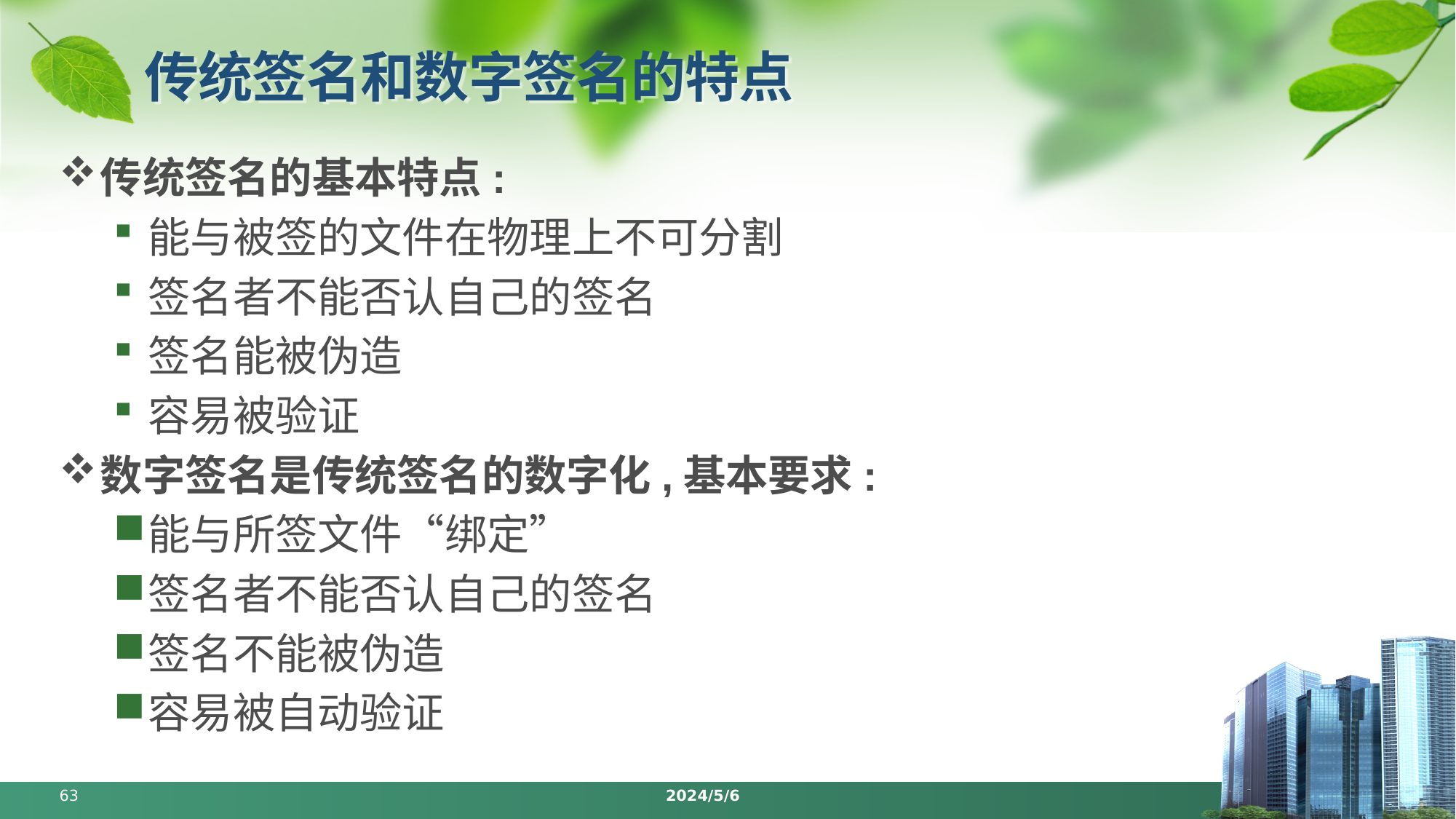

# 传统签名和数字签名的特点
传统签名的基本特点:
能与被签的文件在物理上不可分割
签名者不能否认自己的签名
签名能被伪造
容易被验证
数字签名是传统签名的数字化,基本要求:
能与所签文件“绑定”
签名者不能否认自己的签名
签名不能被伪造
容易被自动验证
63
2024/5/6